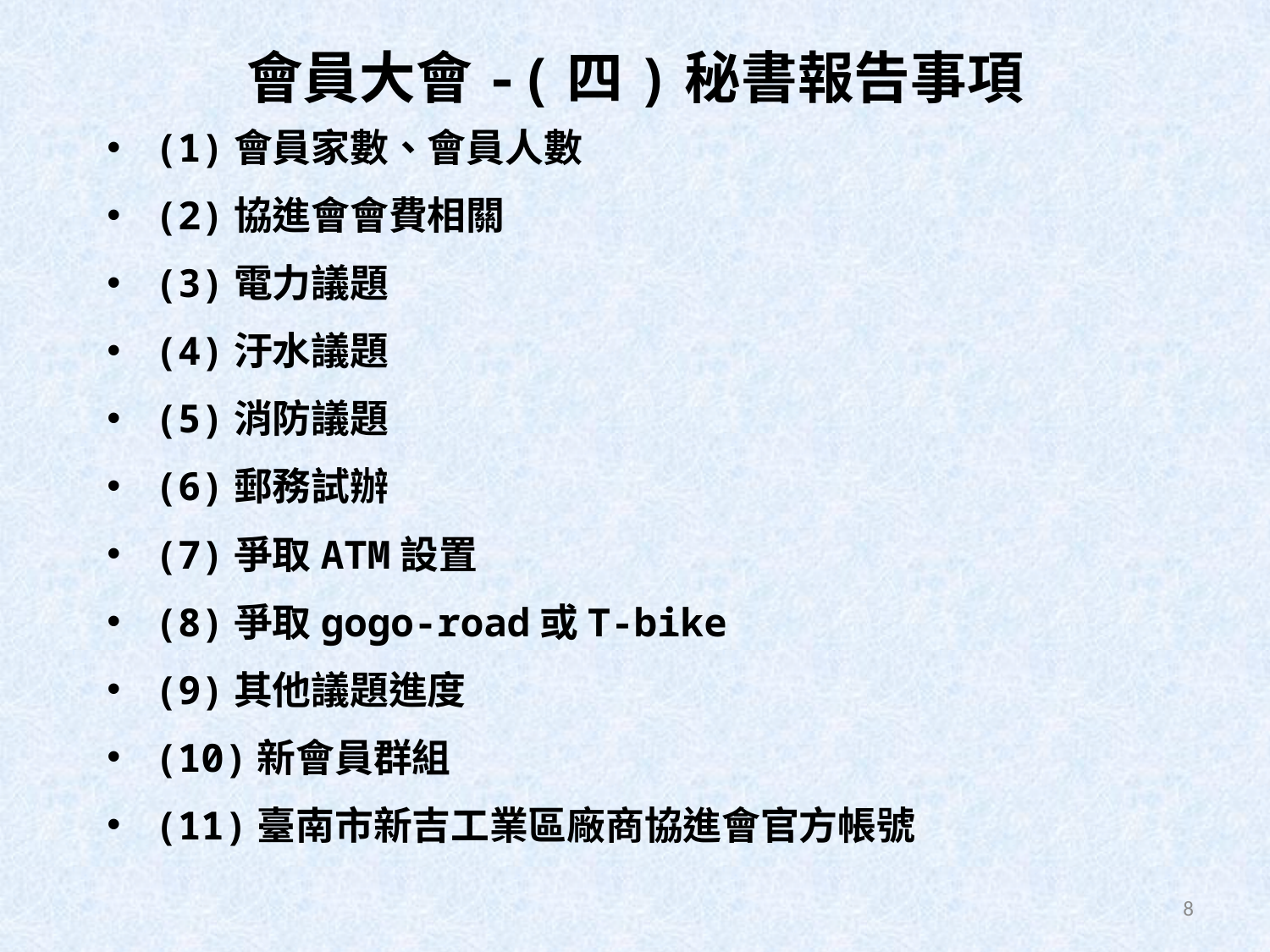

會員大會-(四)秘書報告事項
(1)會員家數、會員人數
(2)協進會會費相關
(3)電力議題
(4)汙水議題
(5)消防議題
(6)郵務試辦
(7)爭取ATM設置
(8)爭取gogo-road或T-bike
(9)其他議題進度
(10)新會員群組
(11)臺南市新吉工業區廠商協進會官方帳號
8